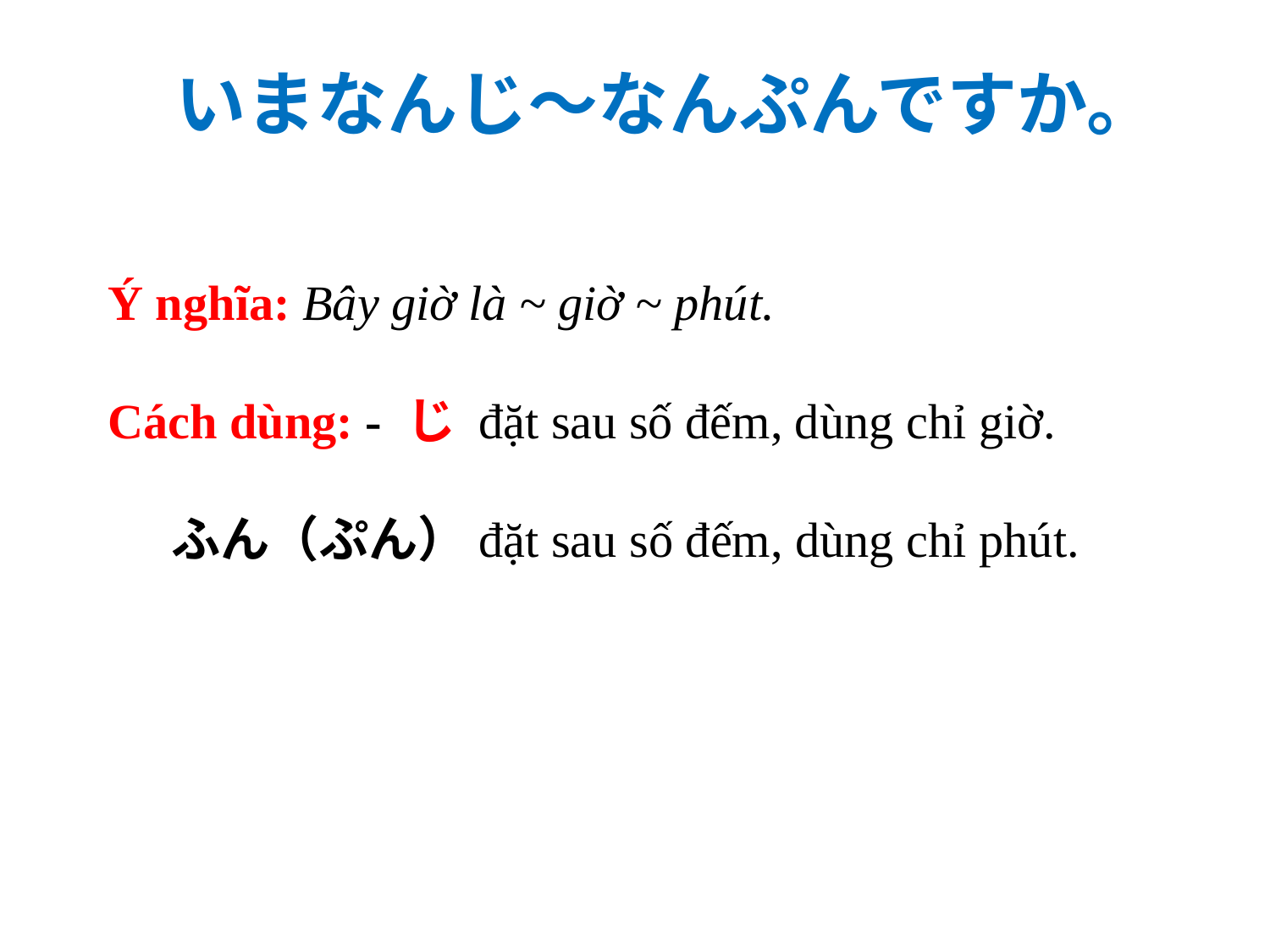

いまなんじ～なんぷんですか。
Ý nghĩa: Bây giờ là ~ giờ ~ phút.

Cách dùng: - じ đặt sau số đếm, dùng chỉ giờ.

ふん（ぷん）đặt sau số đếm, dùng chỉ phút.